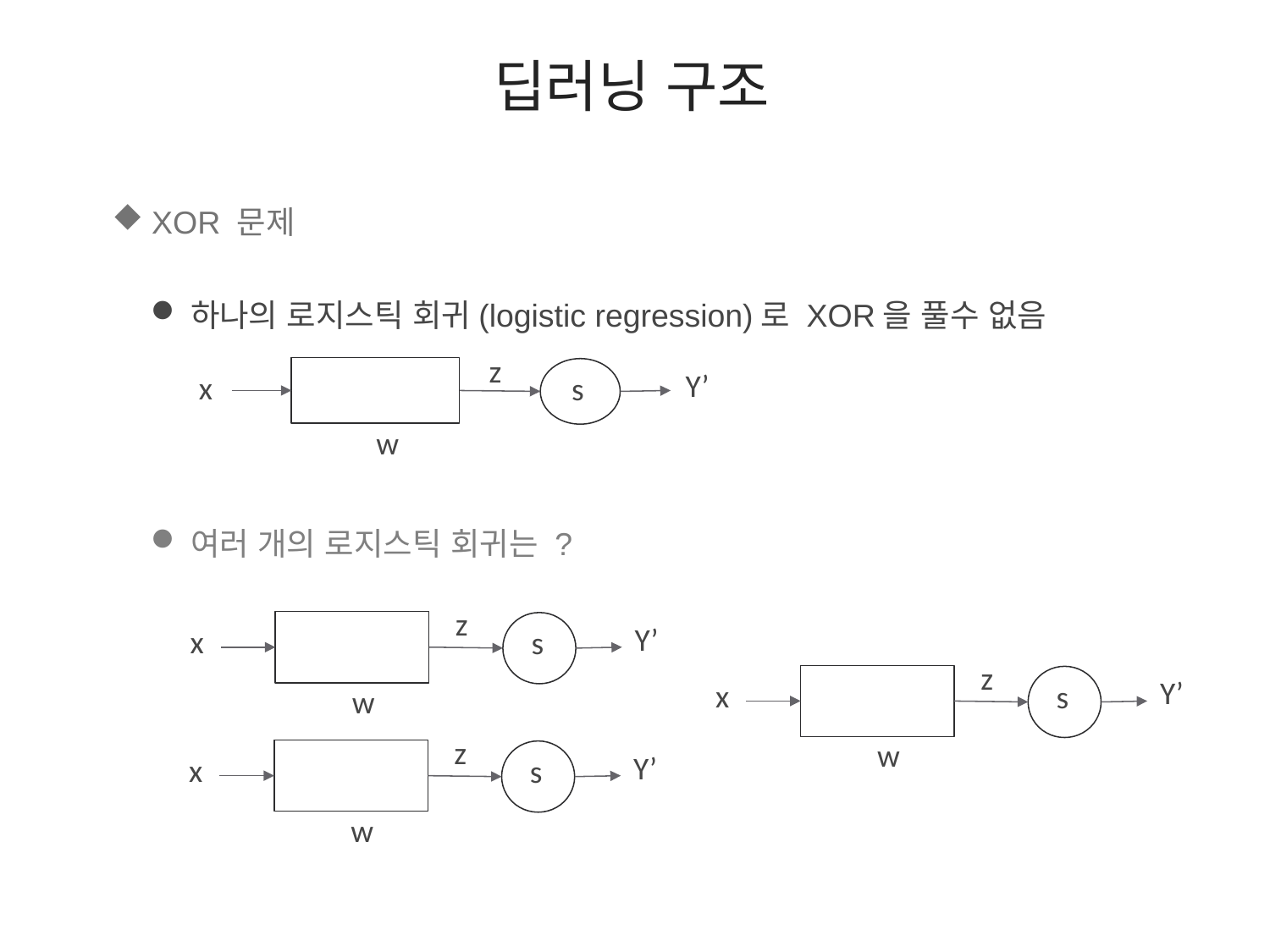

딥러닝 구조
XOR 문제
하나의 로지스틱 회귀(logistic regression)로 XOR을 풀수 없음

여러 개의 로지스틱 회귀는 ?
z

Y’
x
s
w
z

Y’
x
s
w
z

Y’
x
s
w
z

Y’
x
s
w